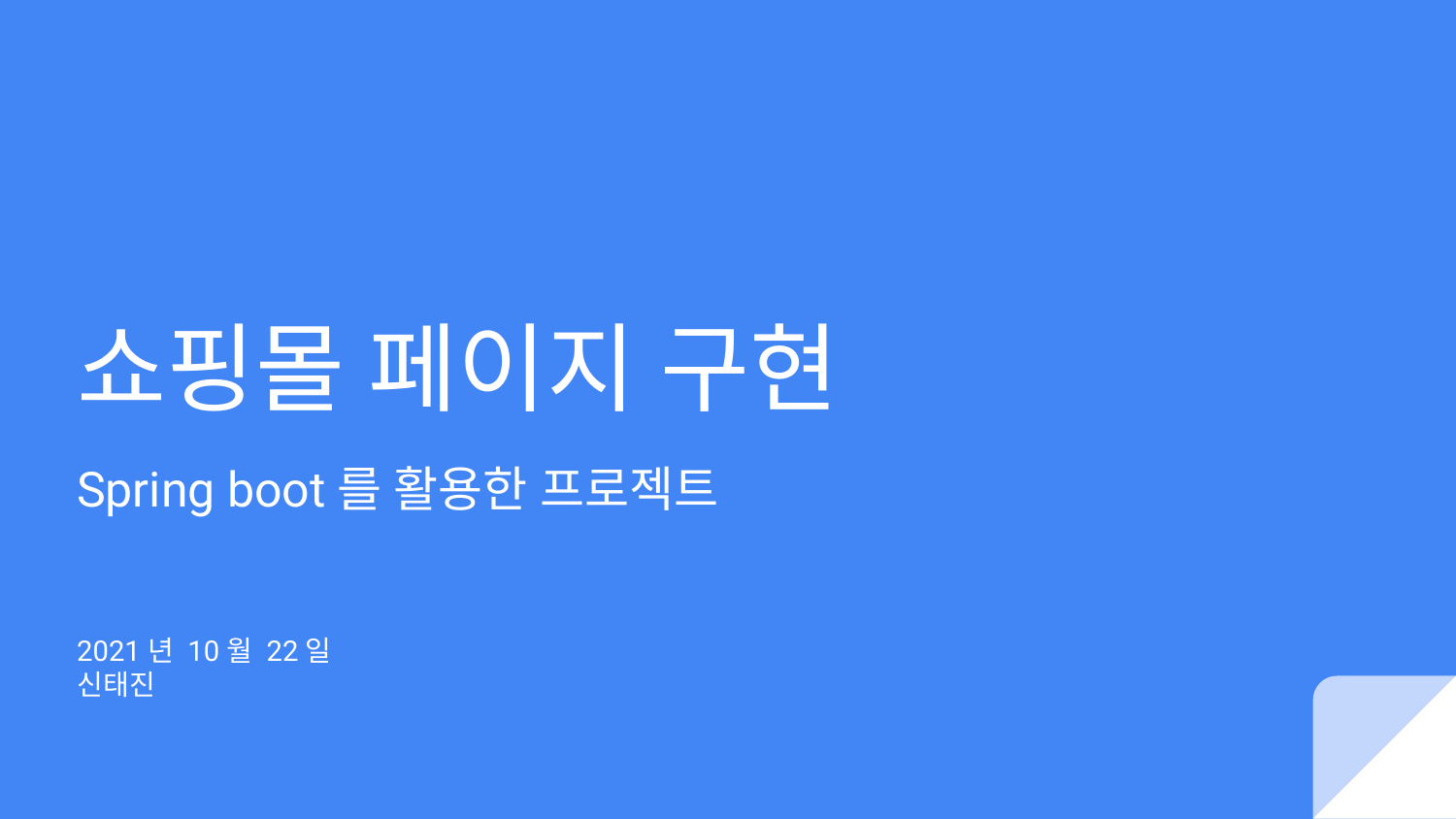

# 쇼핑몰 페이지 구현
Spring boot를 활용한 프로젝트

2021년 10월 22일
신태진